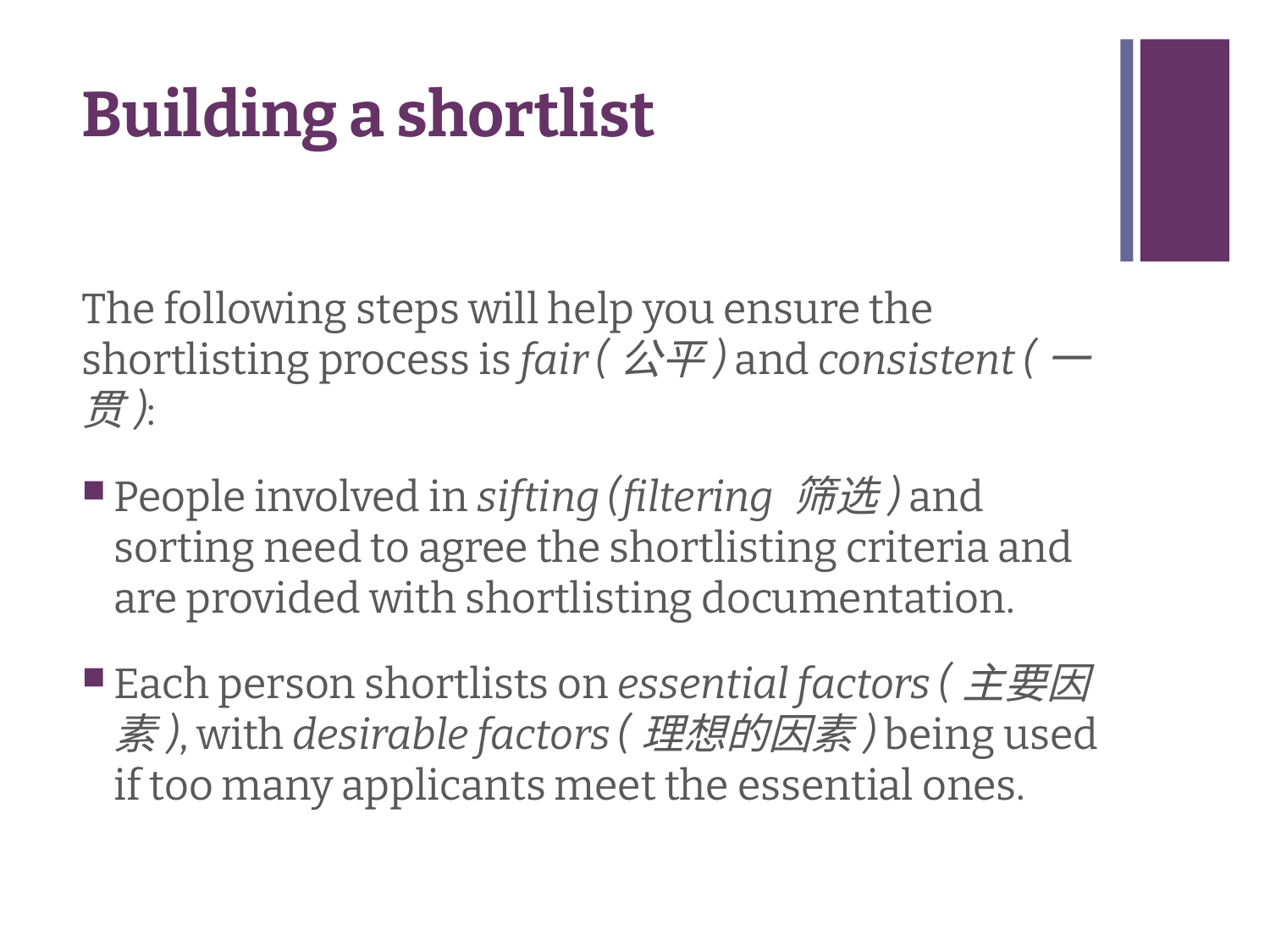

# Building a shortlist
The following steps will help you ensure the shortlisting process is fair (公平) and consistent (一贯):
People involved in sifting (filtering 筛选) and sorting need to agree the shortlisting criteria and are provided with shortlisting documentation.
Each person shortlists on essential factors (主要因素), with desirable factors (理想的因素) being used if too many applicants meet the essential ones.